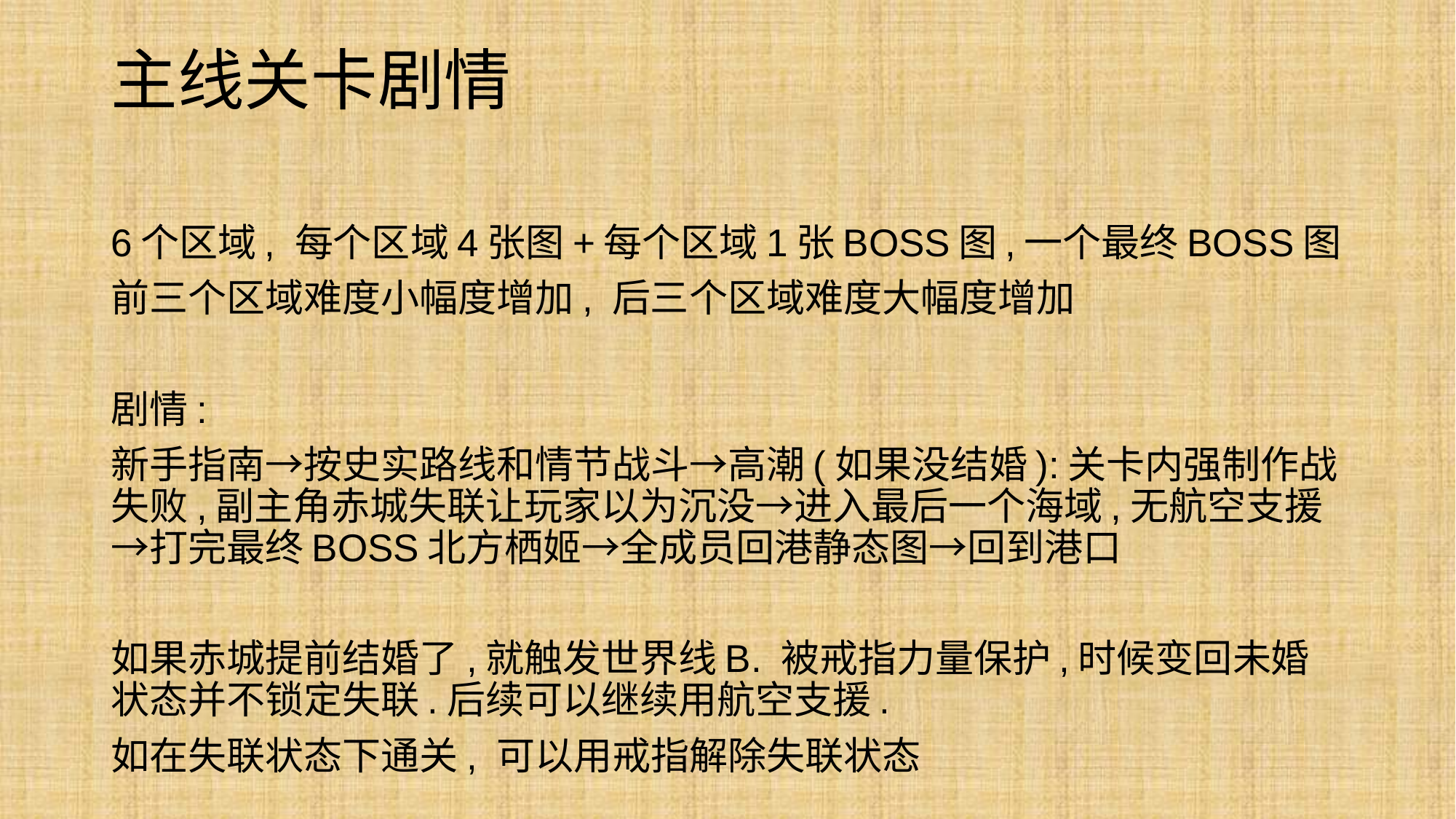

# 主线关卡剧情
6个区域, 每个区域4张图+每个区域1张BOSS图,一个最终BOSS图
前三个区域难度小幅度增加, 后三个区域难度大幅度增加

剧情:
新手指南→按史实路线和情节战斗→高潮(如果没结婚):关卡内强制作战失败,副主角赤城失联让玩家以为沉没→进入最后一个海域,无航空支援→打完最终BOSS北方栖姬→全成员回港静态图→回到港口

如果赤城提前结婚了,就触发世界线B. 被戒指力量保护,时候变回未婚状态并不锁定失联.后续可以继续用航空支援.
如在失联状态下通关, 可以用戒指解除失联状态